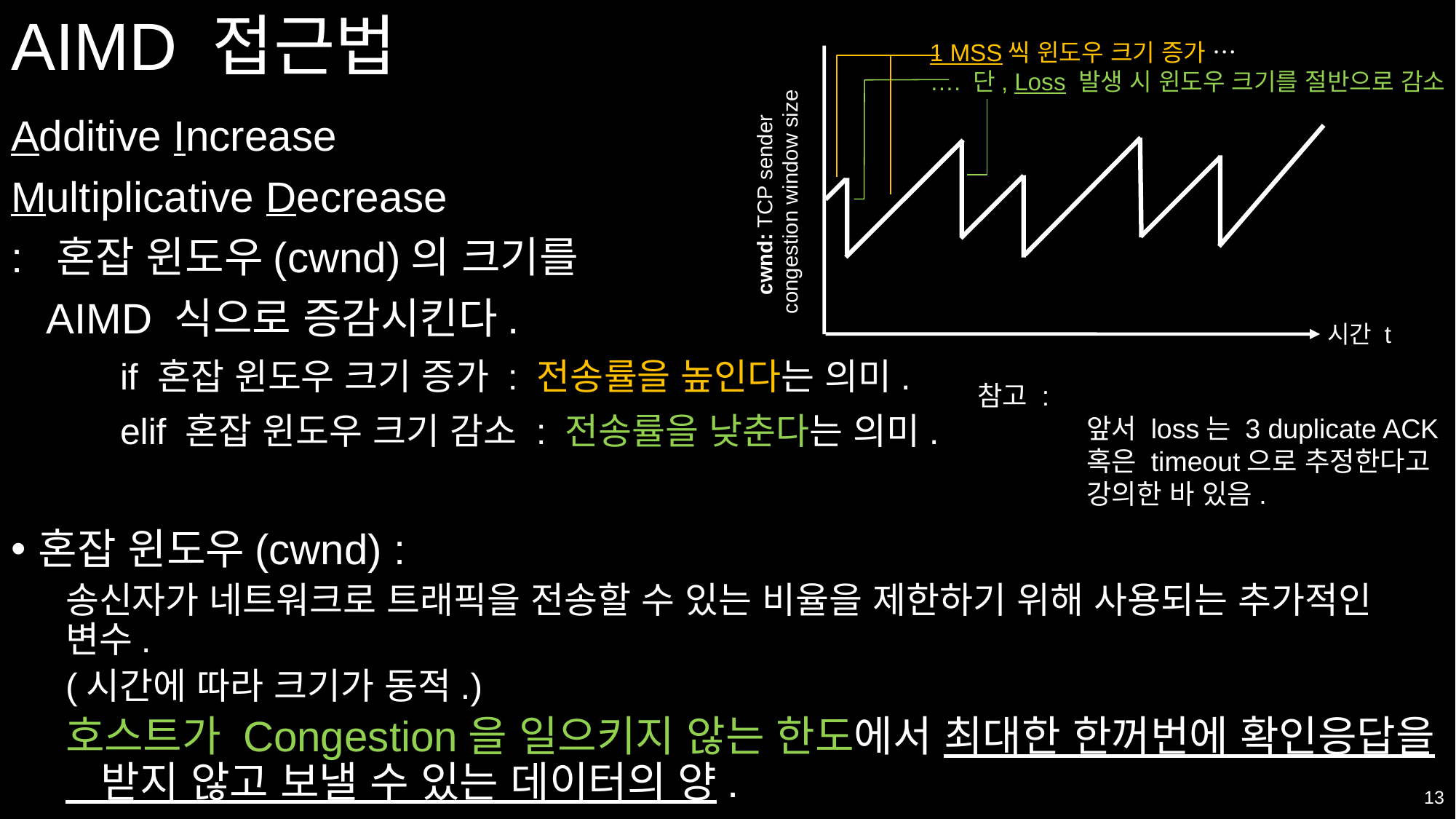

# AIMD 접근법
1 MSS씩 윈도우 크기 증가 …
…. 단, Loss 발생 시 윈도우 크기를 절반으로 감소

Additive Increase
Multiplicative Decrease
:  혼잡 윈도우(cwnd)의 크기를
   AIMD 식으로 증감시킨다.
	if 혼잡 윈도우 크기 증가 : 전송률을 높인다는 의미.
	elif 혼잡 윈도우 크기 감소 : 전송률을 낮춘다는 의미.

혼잡 윈도우(cwnd) :
송신자가 네트워크로 트래픽을 전송할 수 있는 비율을 제한하기 위해 사용되는 추가적인 변수.
(시간에 따라 크기가 동적.)
호스트가 Congestion을 일으키지 않는 한도에서 최대한 한꺼번에 확인응답을    받지 않고 보낼 수 있는 데이터의 양.

cwnd: TCP sender
congestion window size

시간 t

참고 :
	앞서 loss는 3 duplicate ACK
	혹은 timeout으로 추정한다고
	강의한 바 있음.
13